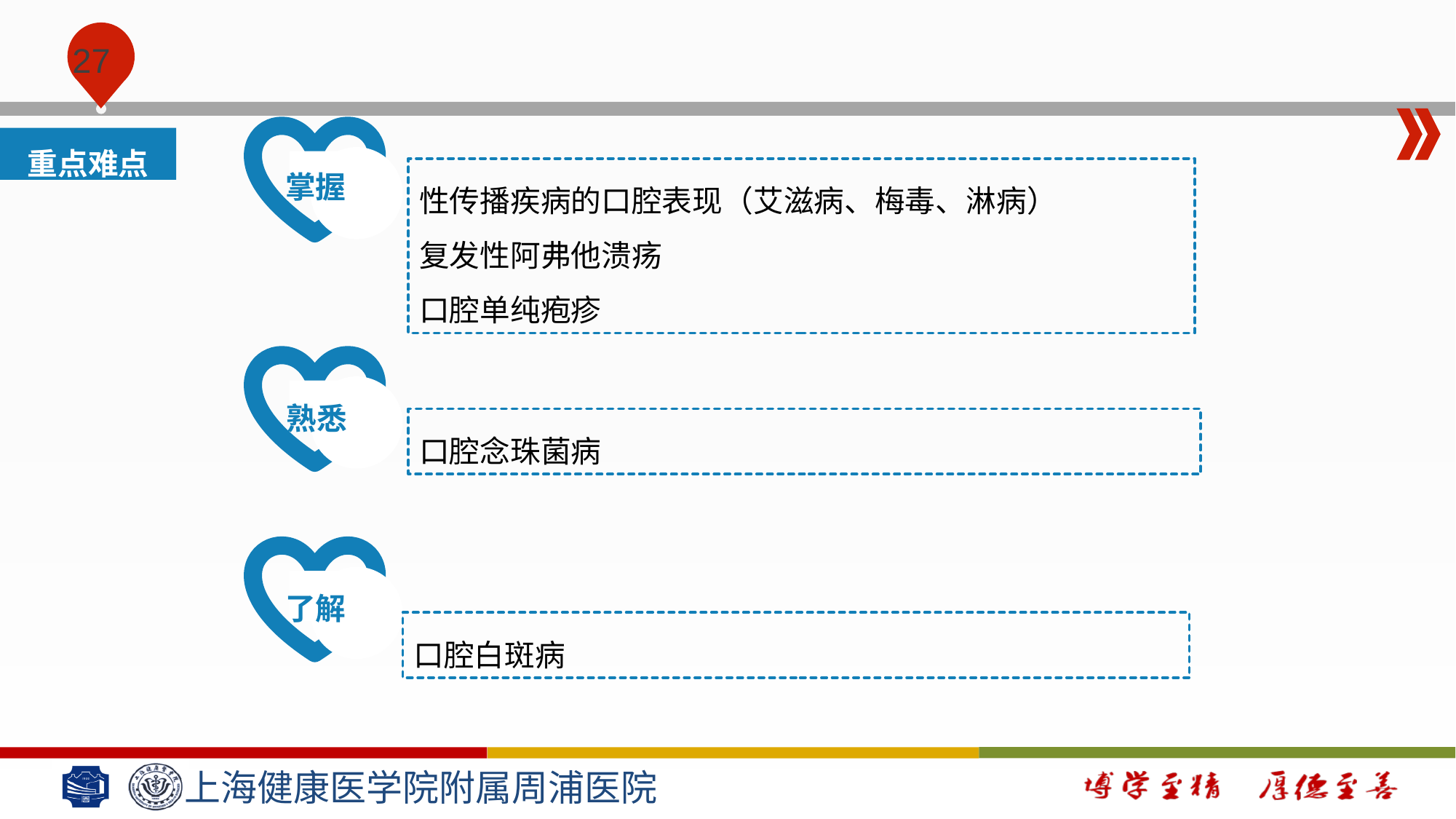

#

掌握
重点难点
性传播疾病的口腔表现（艾滋病、梅毒、淋病）
复发性阿弗他溃疡
口腔单纯疱疹

熟悉
口腔念珠菌病

了解
口腔白斑病